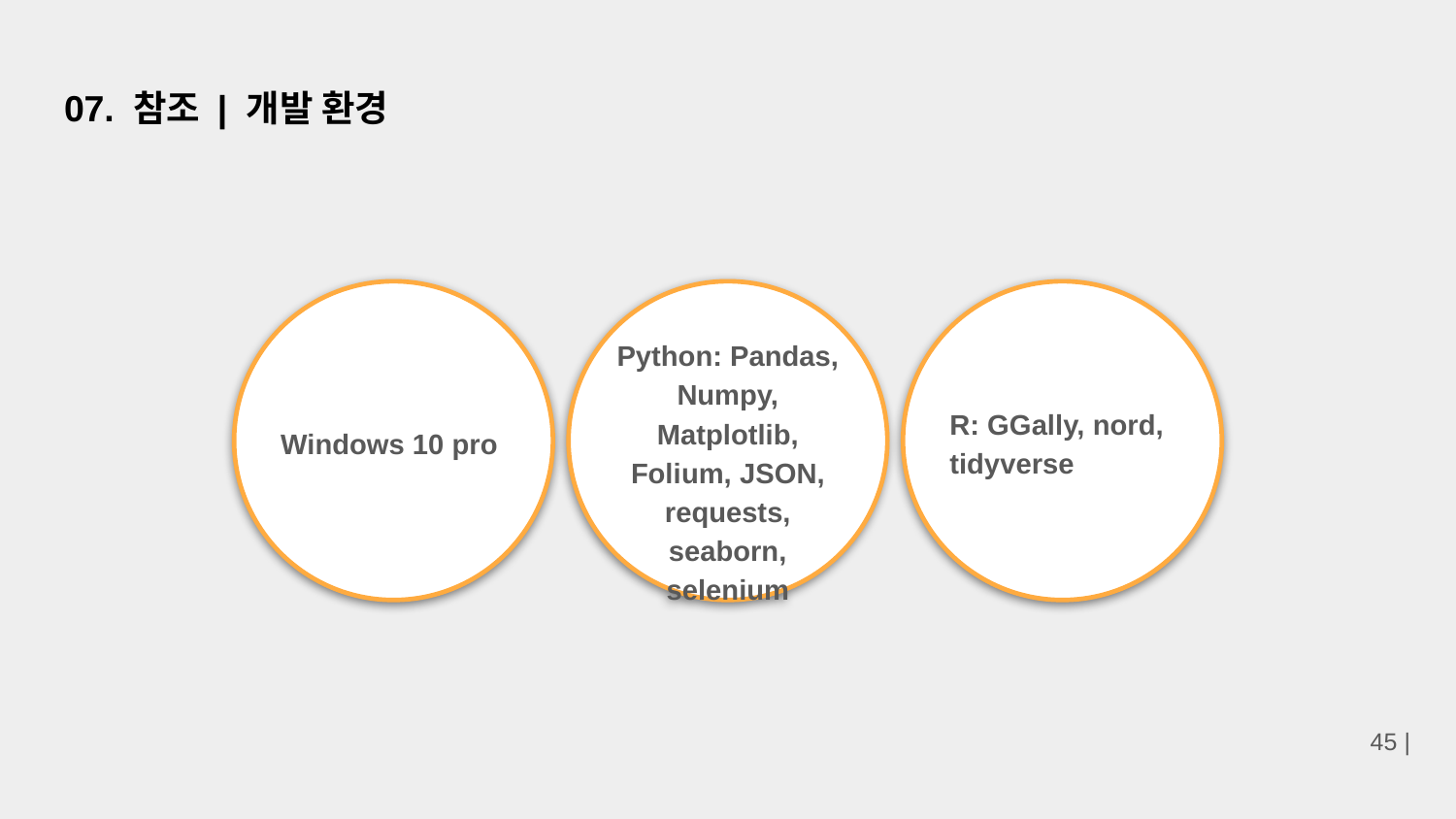

# 07. 참조 | 개발 환경
Windows 10 pro

Python: Pandas, Numpy, Matplotlib, Folium, JSON, requests, seaborn, selenium
R: GGally, nord, tidyverse

45 |